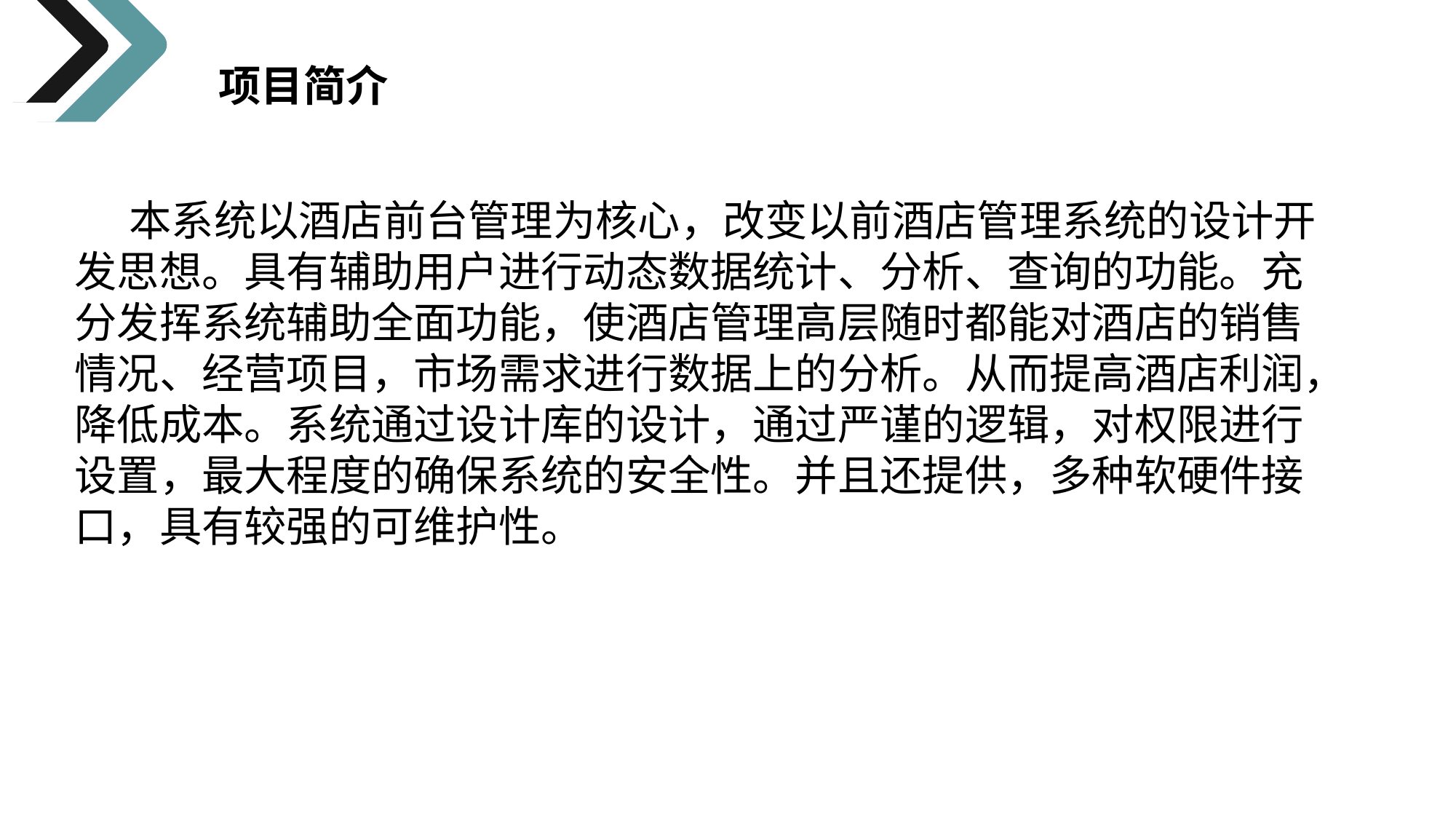

项目简介
本系统以酒店前台管理为核心，改变以前酒店管理系统的设计开发思想。具有辅助用户进行动态数据统计、分析、查询的功能。充分发挥系统辅助全面功能，使酒店管理高层随时都能对酒店的销售情况、经营项目，市场需求进行数据上的分析。从而提高酒店利润，降低成本。系统通过设计库的设计，通过严谨的逻辑，对权限进行设置，最大程度的确保系统的安全性。并且还提供，多种软硬件接口，具有较强的可维护性。